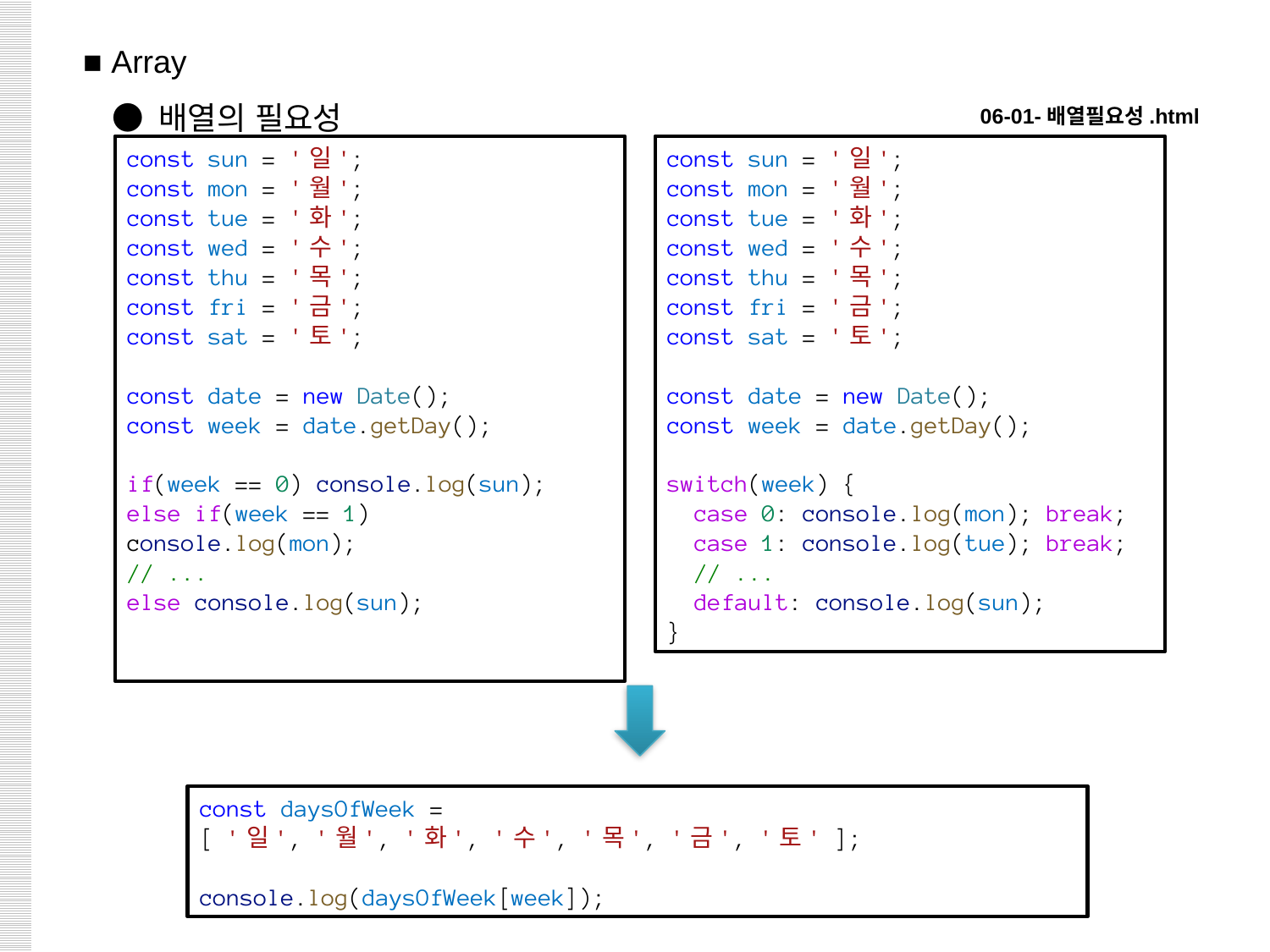

■ Array
    ● 배열의 필요성
06-01-배열필요성.html
const sun = '일';
const mon = '월';
const tue = '화';
const wed = '수';
const thu = '목';
const fri = '금';
const sat = '토';
const date = new Date();
const week = date.getDay();
switch(week) {
  case 0: console.log(mon); break;
  case 1: console.log(tue); break;
  // ...
  default: console.log(sun);
}
const sun = '일';
const mon = '월';
const tue = '화';
const wed = '수';
const thu = '목';
const fri = '금';
const sat = '토';
const date = new Date();
const week = date.getDay();
if(week == 0) console.log(sun);
else if(week == 1) console.log(mon);
// ...
else console.log(sun);

const daysOfWeek = [ '일', '월', '화', '수', '목', '금', '토' ];
console.log(daysOfWeek[week]);